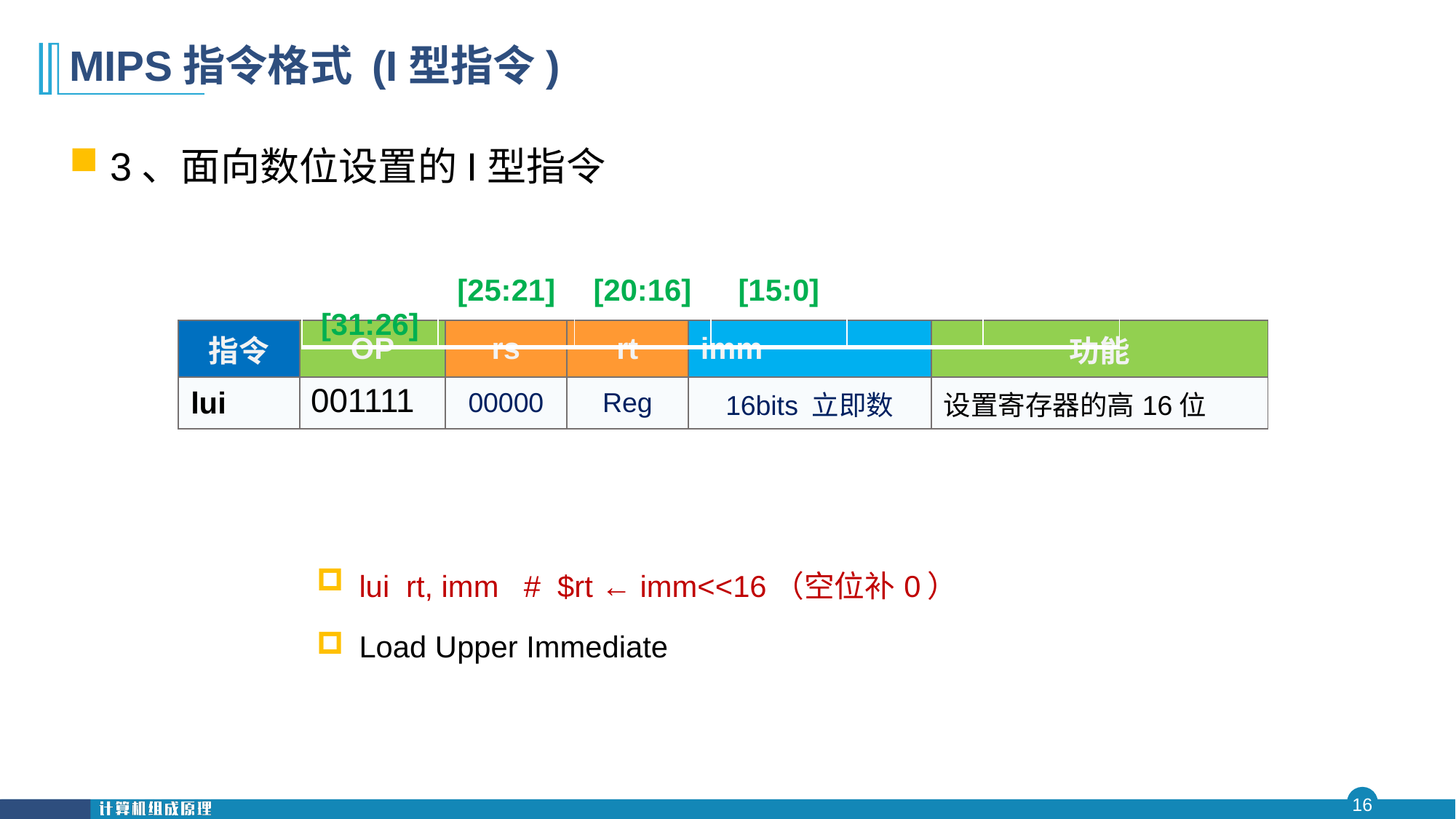

# MIPS指令格式 (I型指令)
3、面向数位设置的I型指令
| [31:26] | [25:21] | [20:16] | [15:0] |  |  |
| --- | --- | --- | --- | --- | --- |
| 指令 | OP | rs | rt | imm | 功能 |
| --- | --- | --- | --- | --- | --- |
| lui | 001111 | 00000 | Reg | 16bits 立即数 | 设置寄存器的高16位 |
lui  rt, imm   #  $rt ← imm<<16（空位补0）
Load Upper Immediate